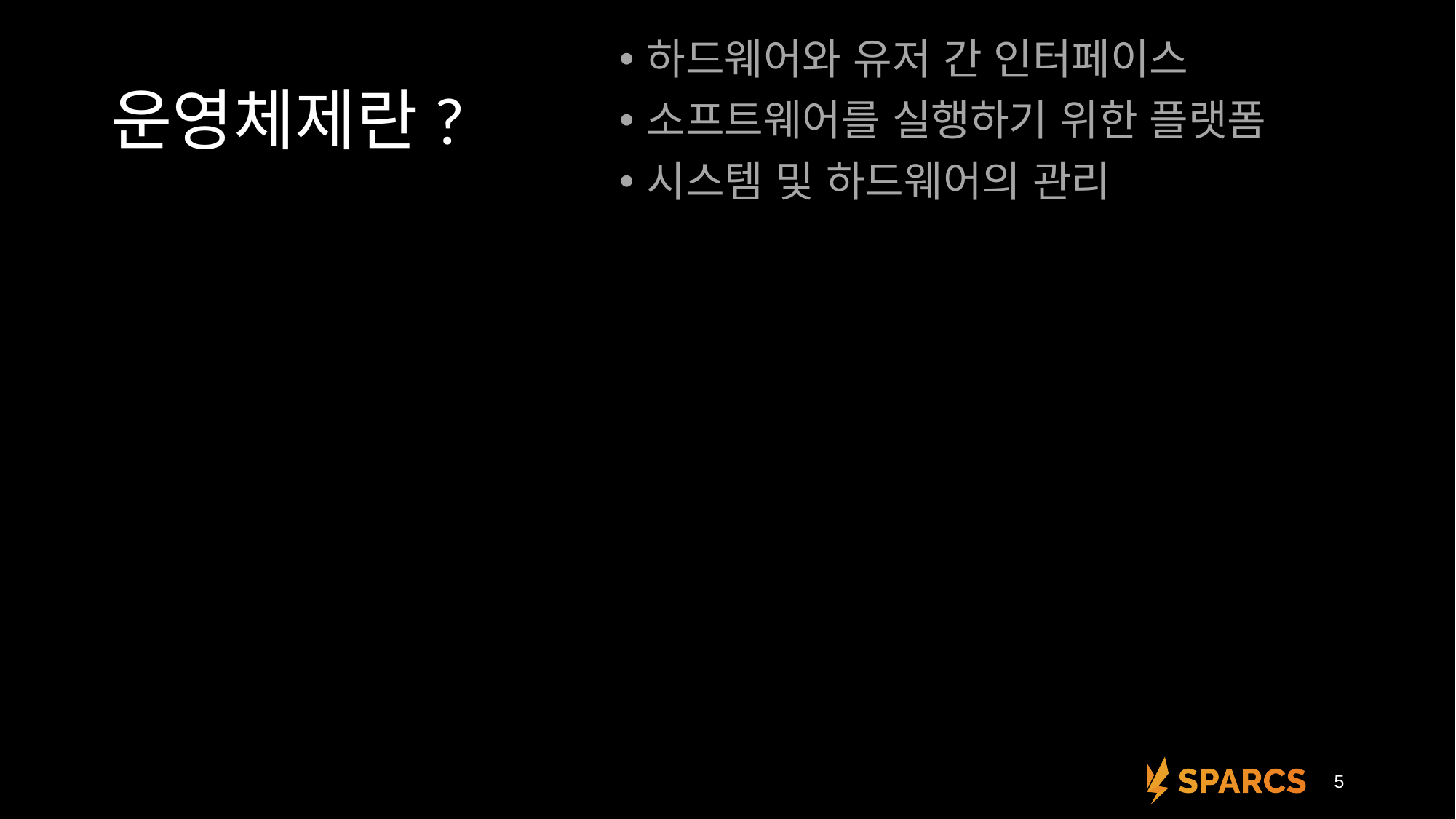

하드웨어와 유저 간 인터페이스
소프트웨어를 실행하기 위한 플랫폼
시스템 및 하드웨어의 관리
# 운영체제란?
5